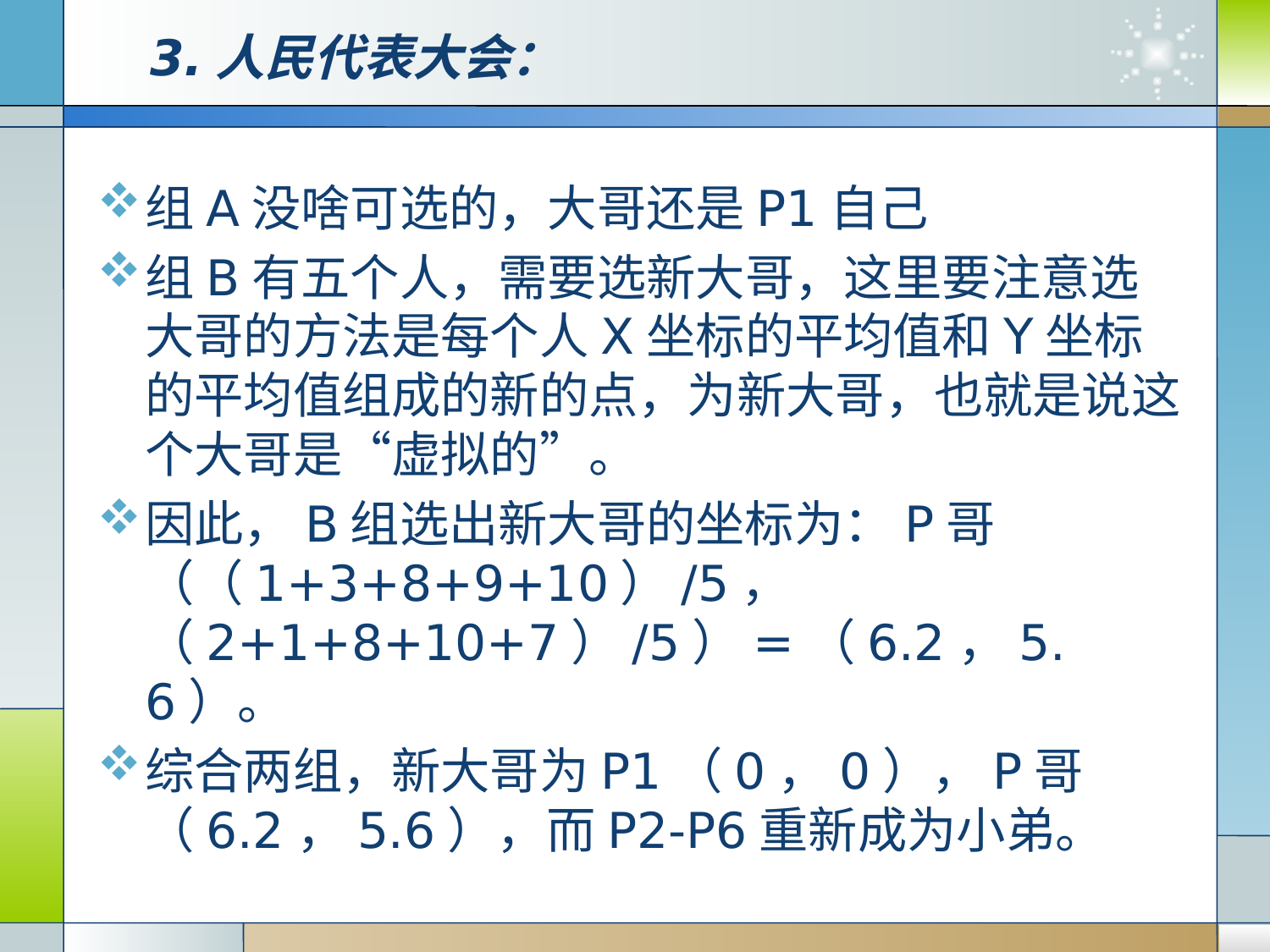

# 3.人民代表大会：
组A没啥可选的，大哥还是P1自己
组B有五个人，需要选新大哥，这里要注意选大哥的方法是每个人X坐标的平均值和Y坐标的平均值组成的新的点，为新大哥，也就是说这个大哥是“虚拟的”。
因此，B组选出新大哥的坐标为：P哥（（1+3+8+9+10）/5，（2+1+8+10+7）/5）=（6.2，5.6）。
综合两组，新大哥为P1（0，0），P哥（6.2，5.6），而P2-P6重新成为小弟。
9